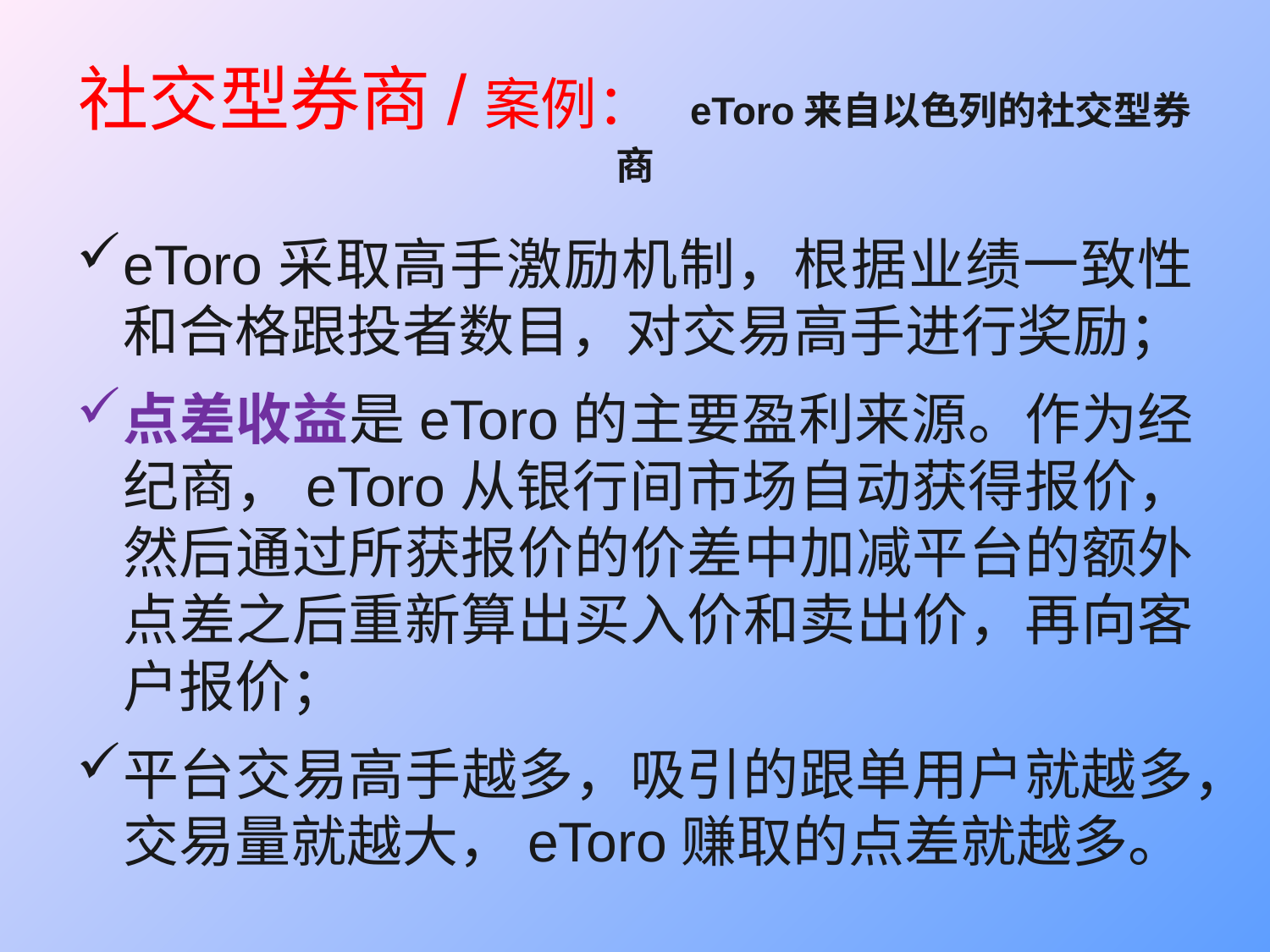

# 社交型券商/案例： eToro来自以色列的社交型券商
eToro采取高手激励机制，根据业绩一致性和合格跟投者数目，对交易高手进行奖励；
点差收益是eToro的主要盈利来源。作为经纪商，eToro从银行间市场自动获得报价，然后通过所获报价的价差中加减平台的额外点差之后重新算出买入价和卖出价，再向客户报价；
平台交易高手越多，吸引的跟单用户就越多，交易量就越大，eToro赚取的点差就越多。